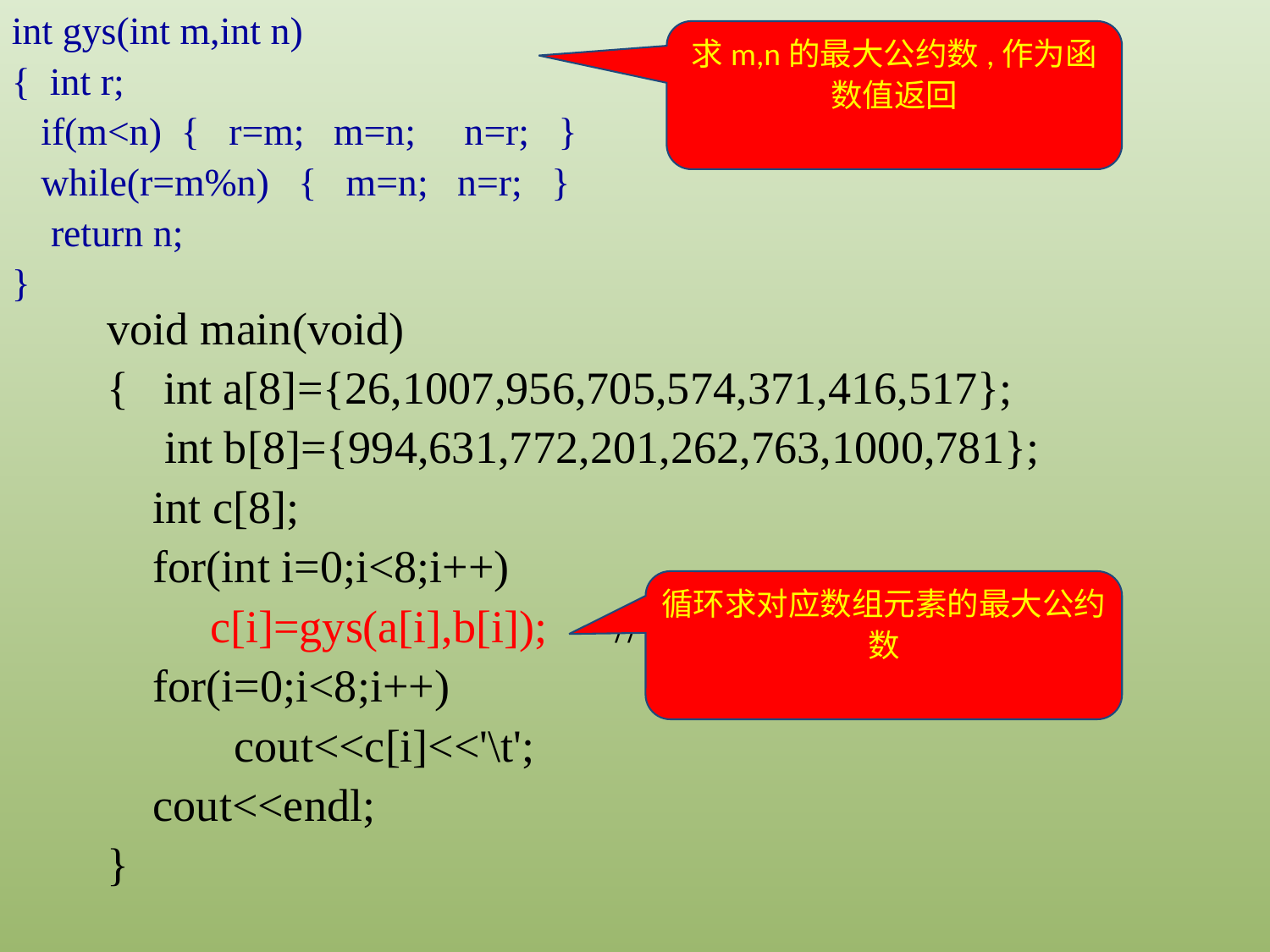

int gys(int m,int n)
{  int r;
   if(m<n)  {   r=m;   m=n;     n=r;   }
   while(r=m%n)   {   m=n;   n=r;   }
    return n;
}
求m,n的最大公约数,作为函数值返回
void main(void)
{   int a[8]={26,1007,956,705,574,371,416,517};
     int b[8]={994,631,772,201,262,763,1000,781};
    int c[8];
    for(int i=0;i<8;i++)
         c[i]=gys(a[i],b[i]);	//对应元素的公约数
    for(i=0;i<8;i++)
	cout<<c[i]<<'\t';
    cout<<endl;
}
循环求对应数组元素的最大公约数
327